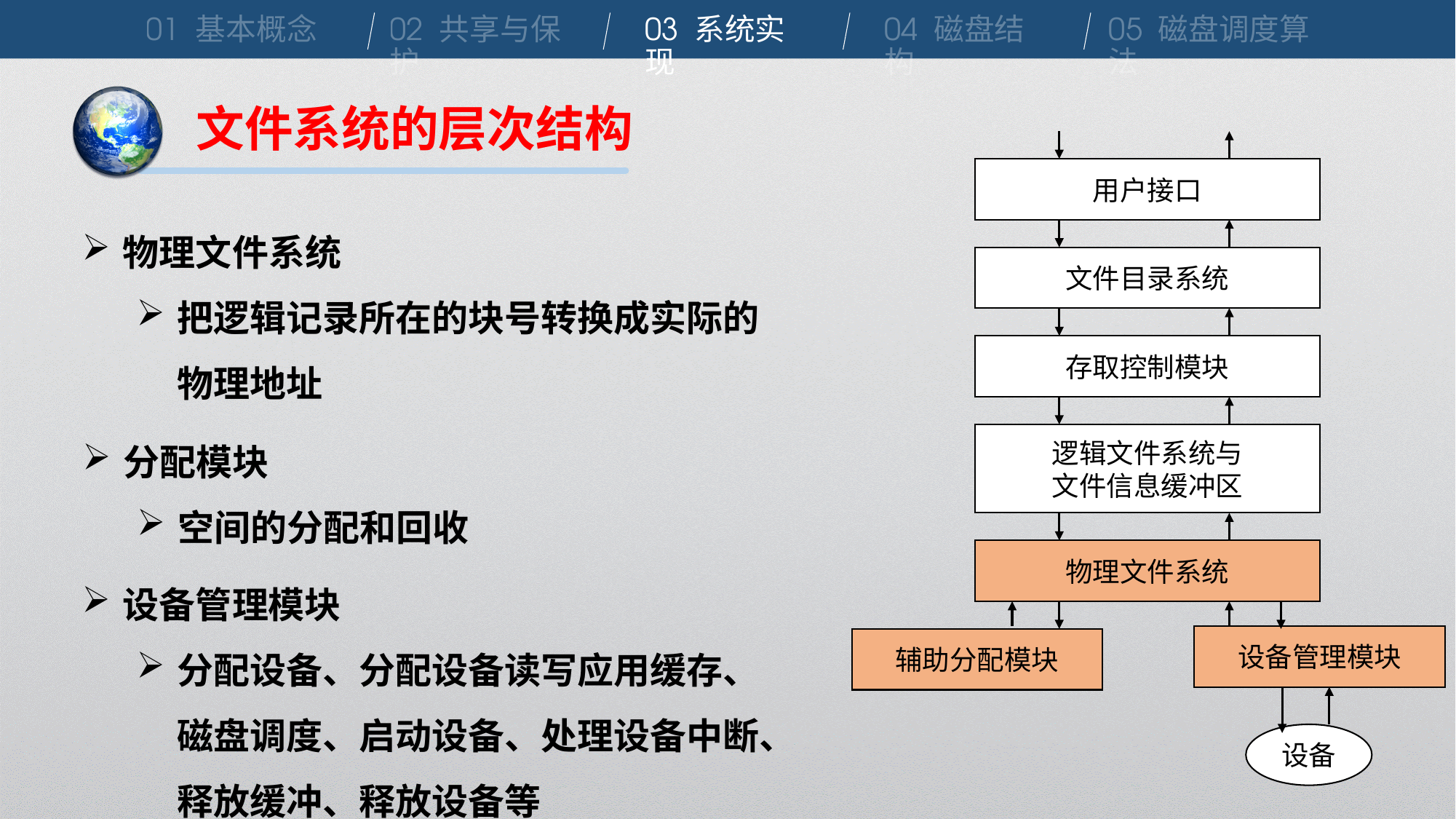

01 基本概念
02 共享与保护
03 系统实现
04 磁盘结构
05 磁盘调度算法
文件系统的层次结构
用户接口
文件目录系统
存取控制模块
逻辑文件系统与
文件信息缓冲区
物理文件系统
设备管理模块
辅助分配模块
设备
物理文件系统
把逻辑记录所在的块号转换成实际的物理地址
分配模块
空间的分配和回收
设备管理模块
分配设备、分配设备读写应用缓存、磁盘调度、启动设备、处理设备中断、释放缓冲、释放设备等